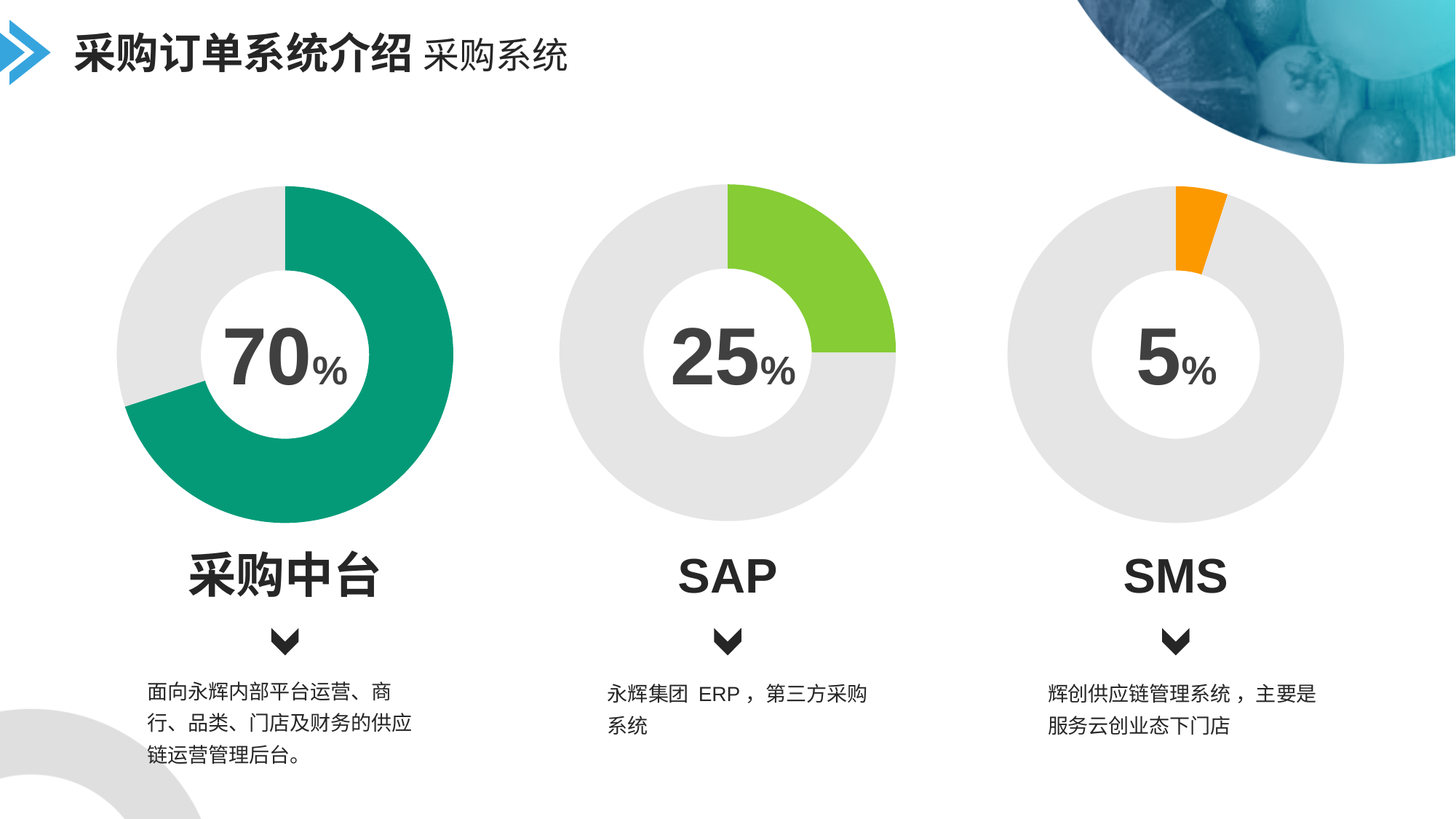

采购订单系统介绍 采购系统

### Chart

| Category | 销售额 |
|---|---|
| 第一季度 | 25.0 |
| 第二季度 | 75.0 |
|  | None |
|  | None |

### Chart

| Category | 销售额 |
|---|---|
| 第一季度 | 70.0 |
| 第二季度 | 30.0 |
|  | None |
|  | None |

### Chart

| Category | 销售额 |
|---|---|
| 使用情况 | 5.0 |
| 未使用 | 95.0 |
|  | None |
|  | None |
70%
25%
5%
采购中台
SAP
SMS

面向永辉内部平台运营、商行、品类、门店及财务的供应链运营管理后台。
永辉集团 ERP，第三方采购系统
辉创供应链管理系统 ，主要是服务云创业态下门店
面向企业
面向企业
面向企业